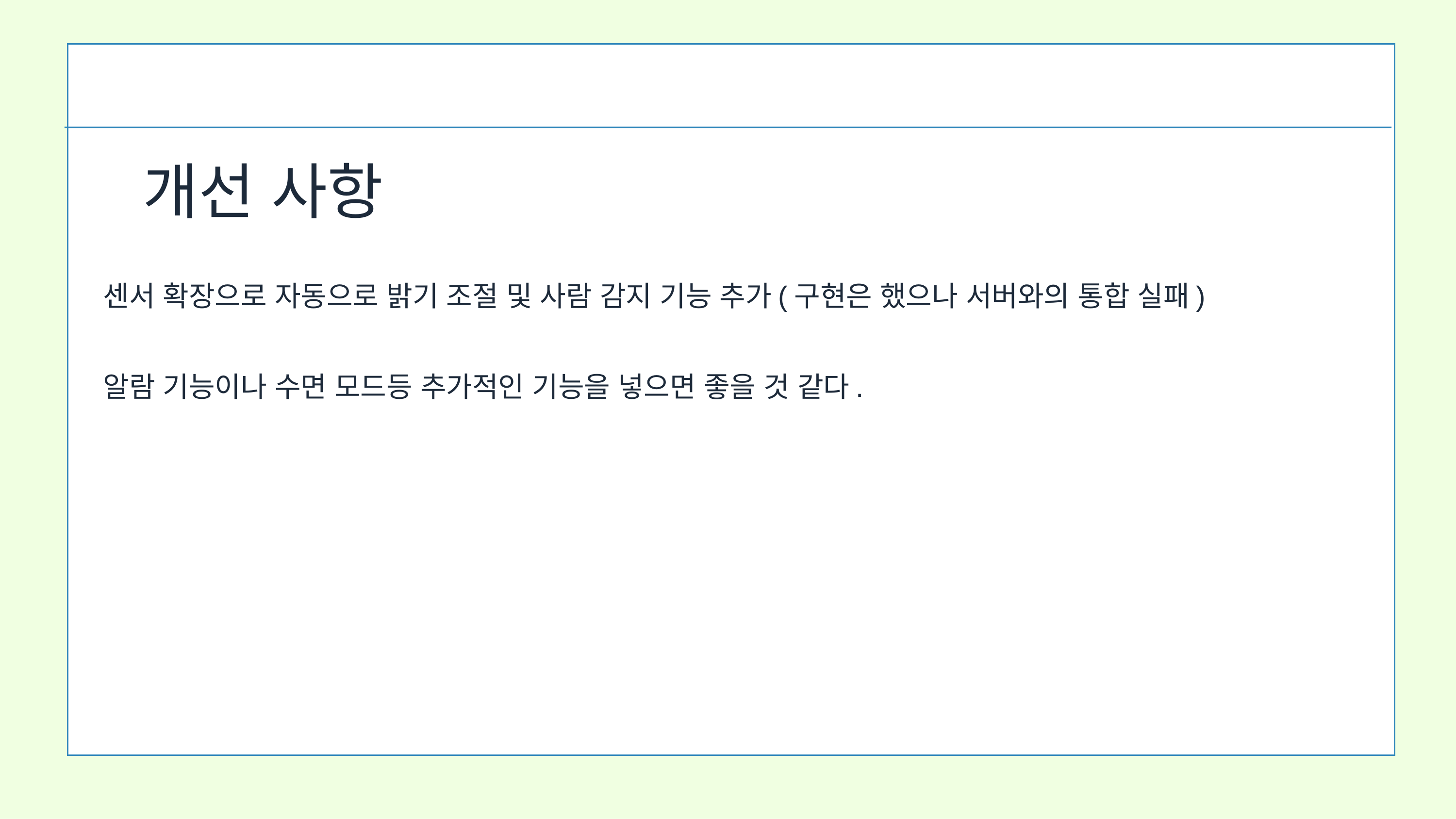

개선 사항
센서 확장으로 자동으로 밝기 조절 및 사람 감지 기능 추가(구현은 했으나 서버와의 통합 실패)
알람 기능이나 수면 모드등 추가적인 기능을 넣으면 좋을 것 같다.